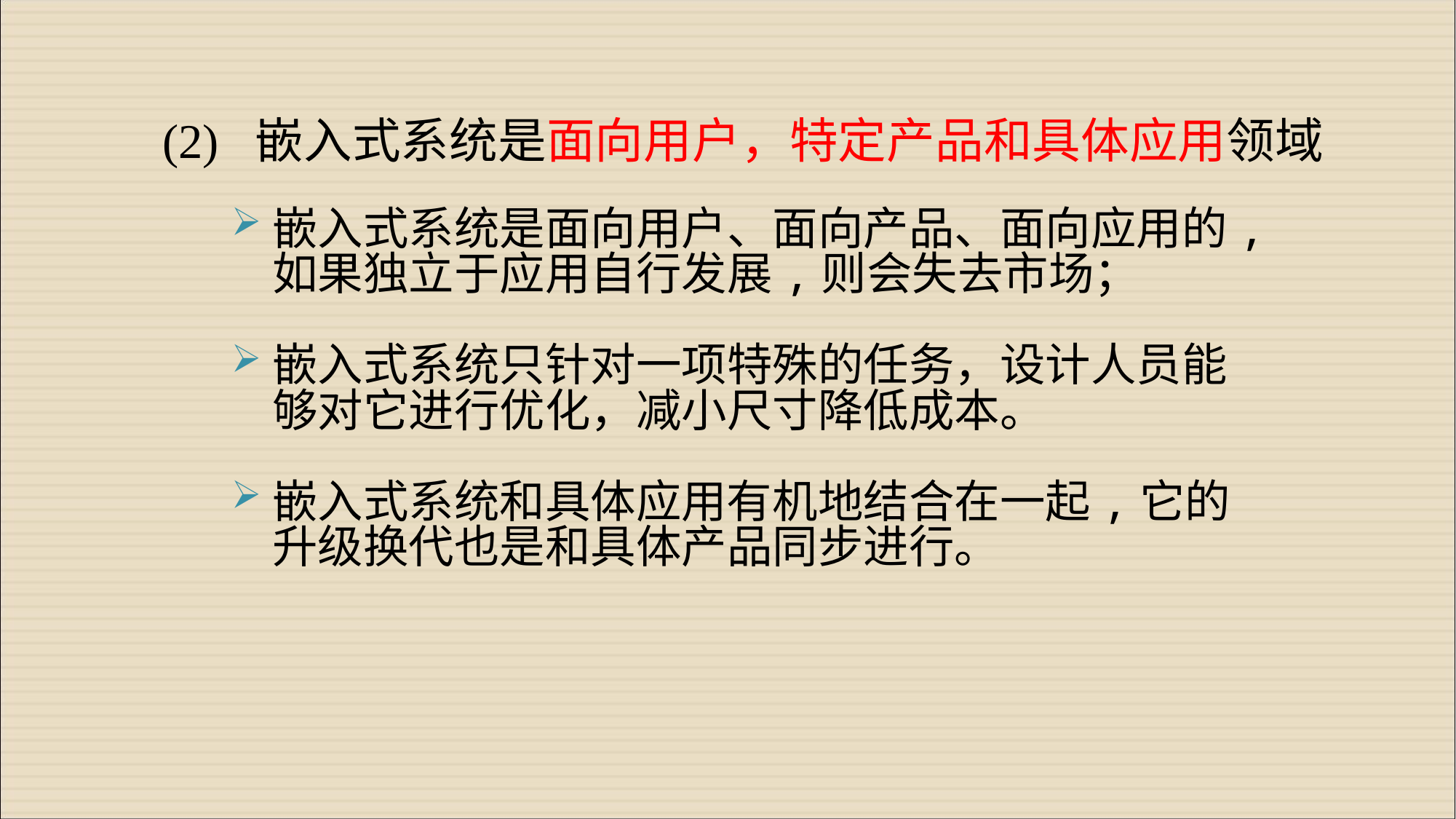

(2)  嵌入式系统是面向用户，特定产品和具体应用领域
嵌入式系统是面向用户、面向产品、面向应用的,如果独立于应用自行发展,则会失去市场；

嵌入式系统只针对一项特殊的任务，设计人员能够对它进行优化，减小尺寸降低成本。

嵌入式系统和具体应用有机地结合在一起,它的升级换代也是和具体产品同步进行。